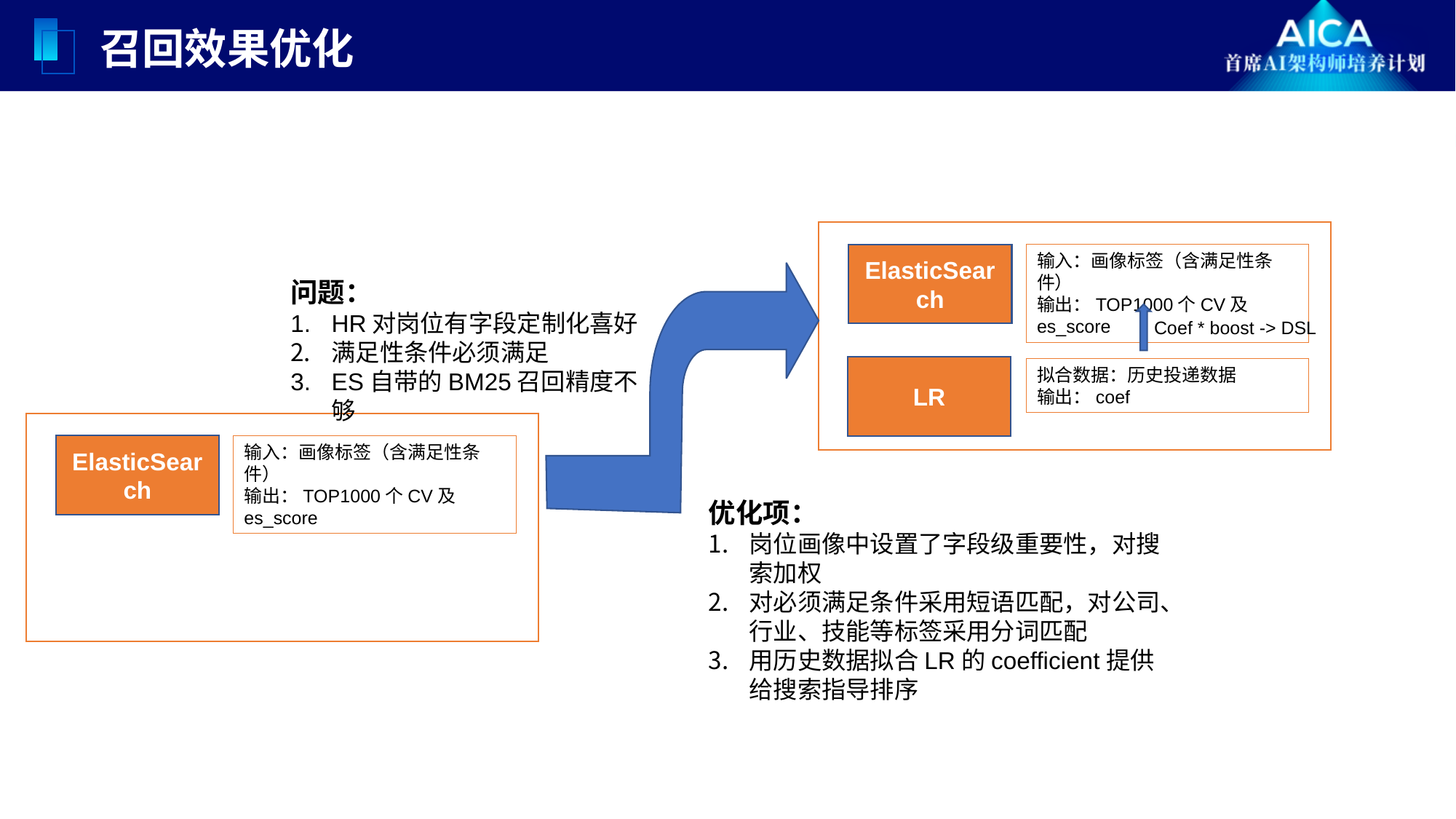

召回效果优化

ElasticSearch
输入：画像标签（含满足性条件）
输出：TOP1000个CV及es_score

问题：
HR对岗位有字段定制化喜好
满足性条件必须满足
ES自带的BM25召回精度不够

Coef * boost -> DSL
LR
拟合数据：历史投递数据
输出：coef

ElasticSearch
输入：画像标签（含满足性条件）
输出：TOP1000个CV及es_score
优化项：
岗位画像中设置了字段级重要性，对搜索加权
对必须满足条件采用短语匹配，对公司、行业、技能等标签采用分词匹配
用历史数据拟合LR的coefficient提供给搜索指导排序